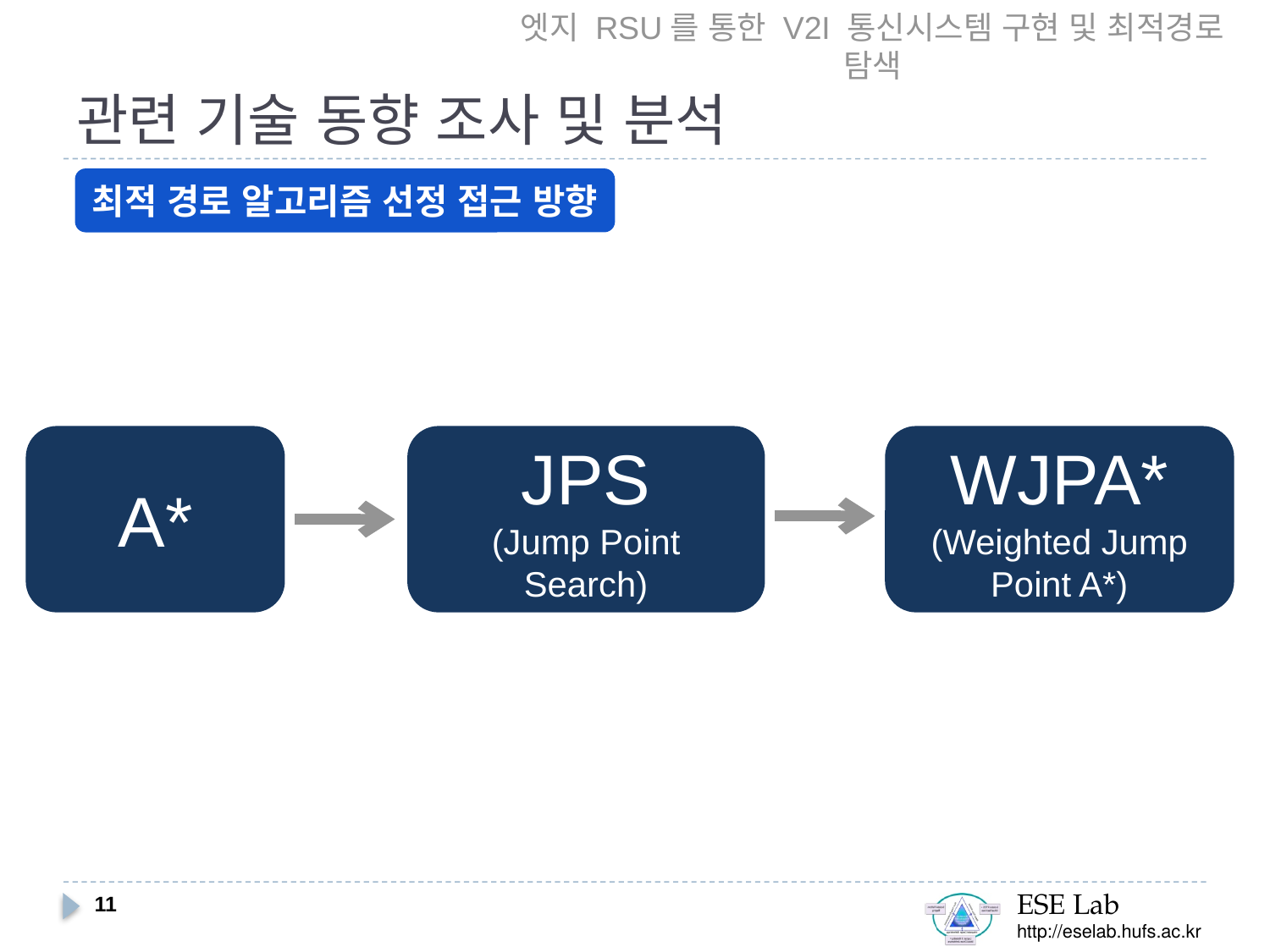

엣지 RSU를 통한 V2I 통신시스템 구현 및 최적경로 탐색
# 관련 기술 동향 조사 및 분석
최적 경로 알고리즘 선정 접근 방향
WJPA*
(Weighted Jump Point A*)
JPS
(Jump Point Search)
A*